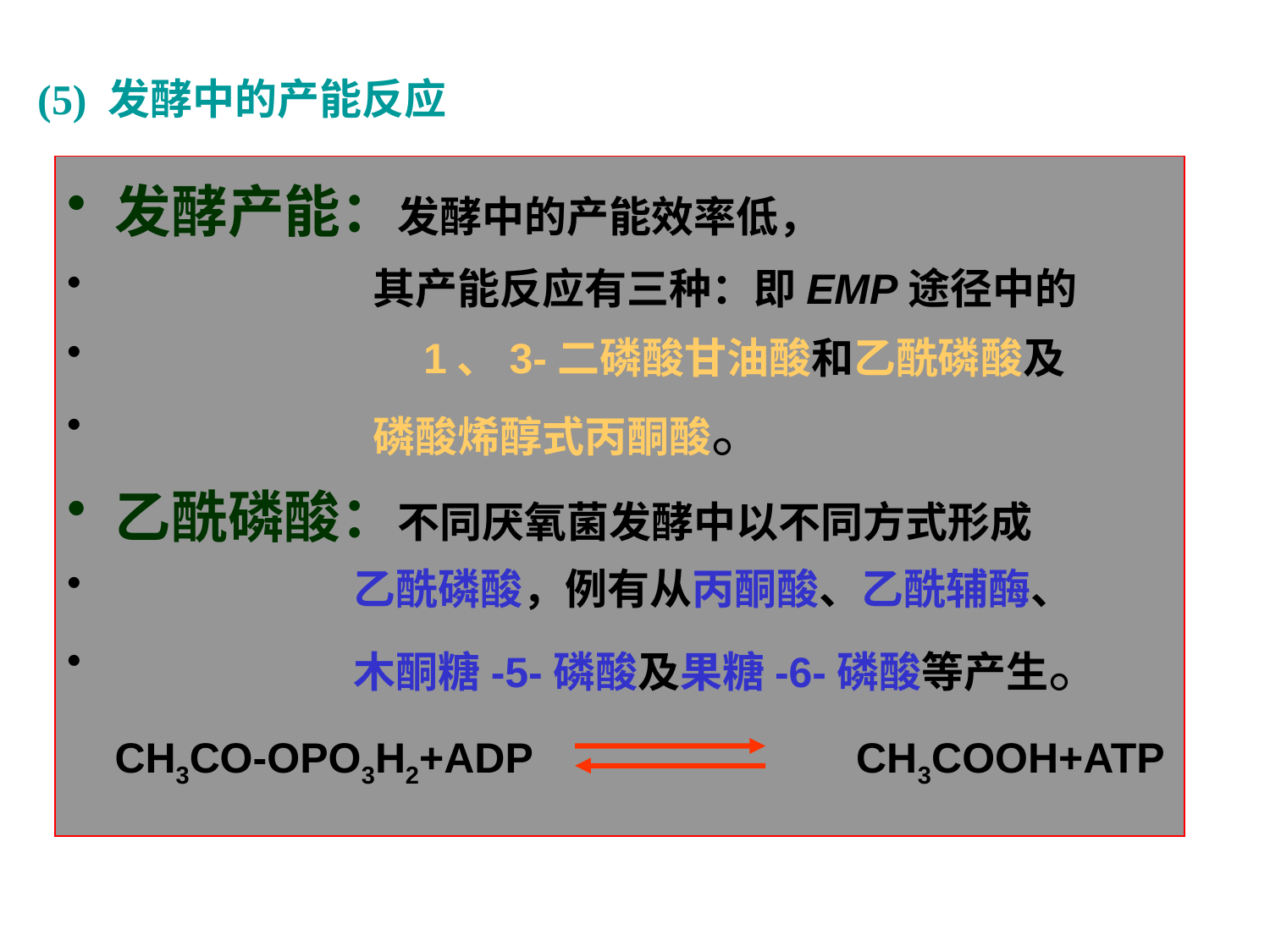

(5) 发酵中的产能反应
发酵产能：发酵中的产能效率低，
                          其产能反应有三种：即EMP途径中的
                          1、3-二磷酸甘油酸和乙酰磷酸及
                          磷酸烯醇式丙酮酸。
乙酰磷酸：不同厌氧菌发酵中以不同方式形成
                        乙酰磷酸，例有从丙酮酸、乙酰辅酶、
                        木酮糖-5-磷酸及果糖-6-磷酸等产生。
    CH3CO-OPO3H2+ADP        	         CH3COOH+ATP